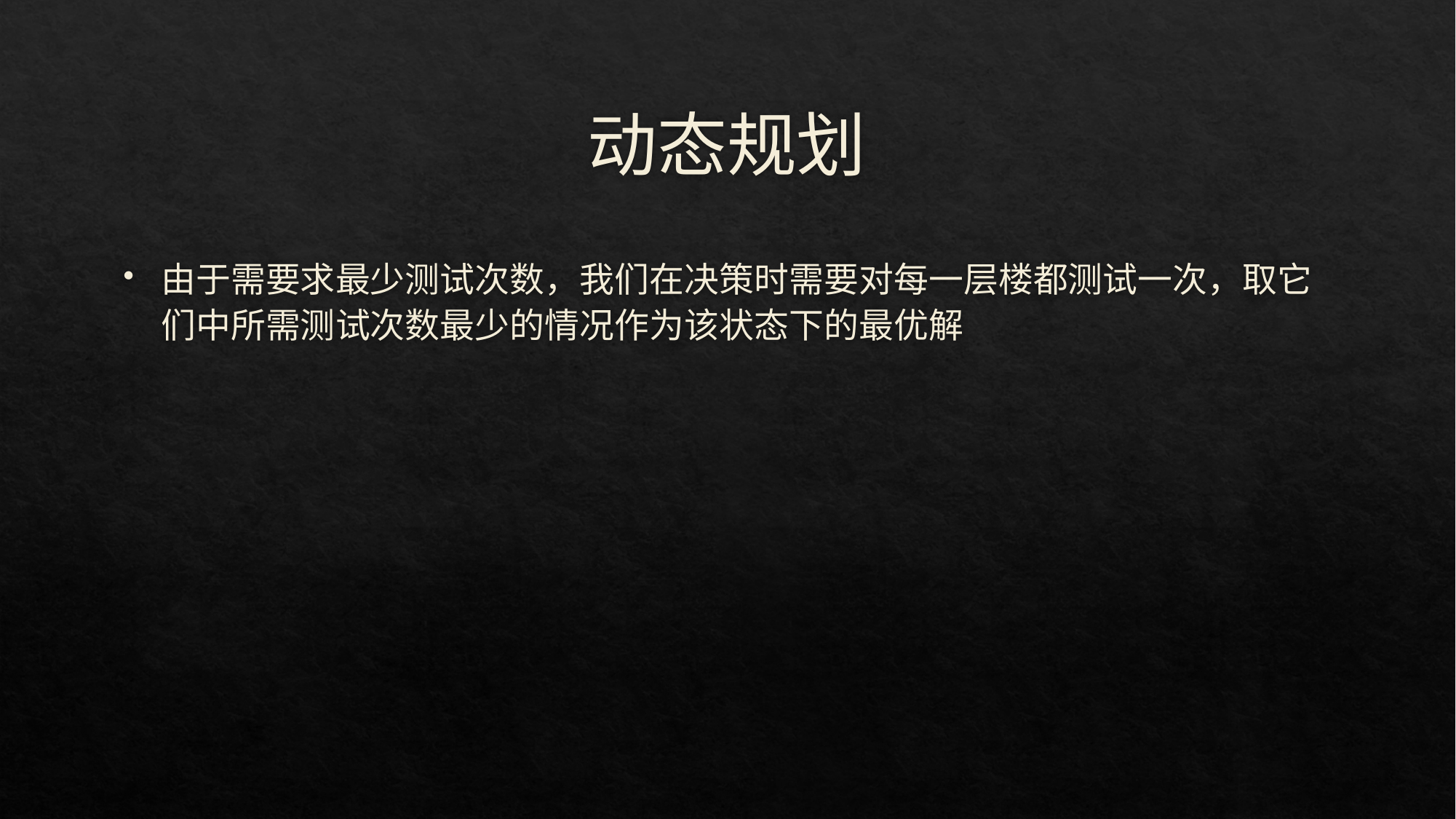

# 动态规划
由于需要求最少测试次数，我们在决策时需要对每一层楼都测试一次，取它们中所需测试次数最少的情况作为该状态下的最优解